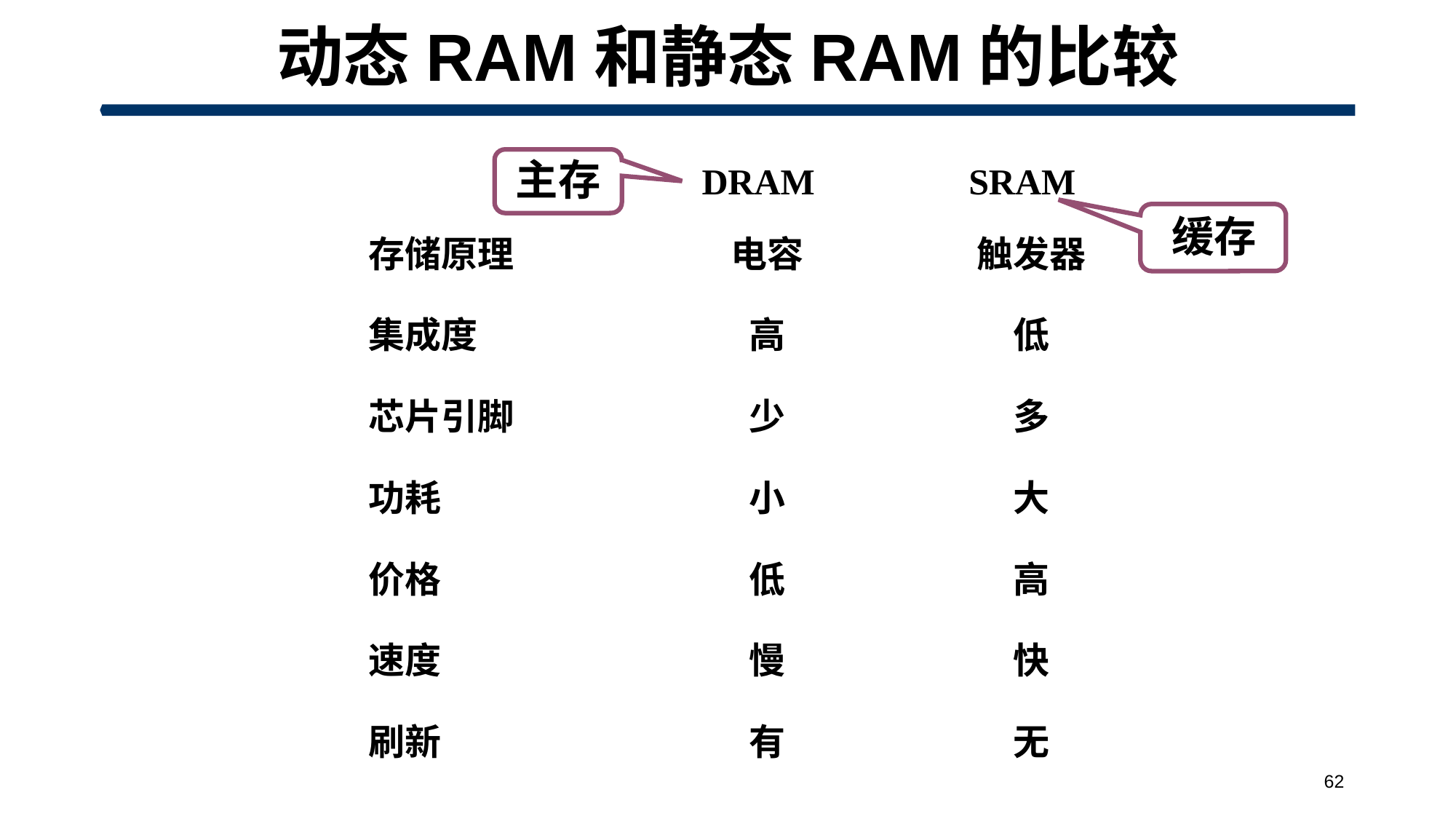

# 动态RAM和静态RAM的比较
主存

DRAM
SRAM

缓存
存储原理
电容
触发器
集成度
高
低
芯片引脚
少
多
功耗
小
大
价格
低
高
速度
慢
快
刷新
有
无
62